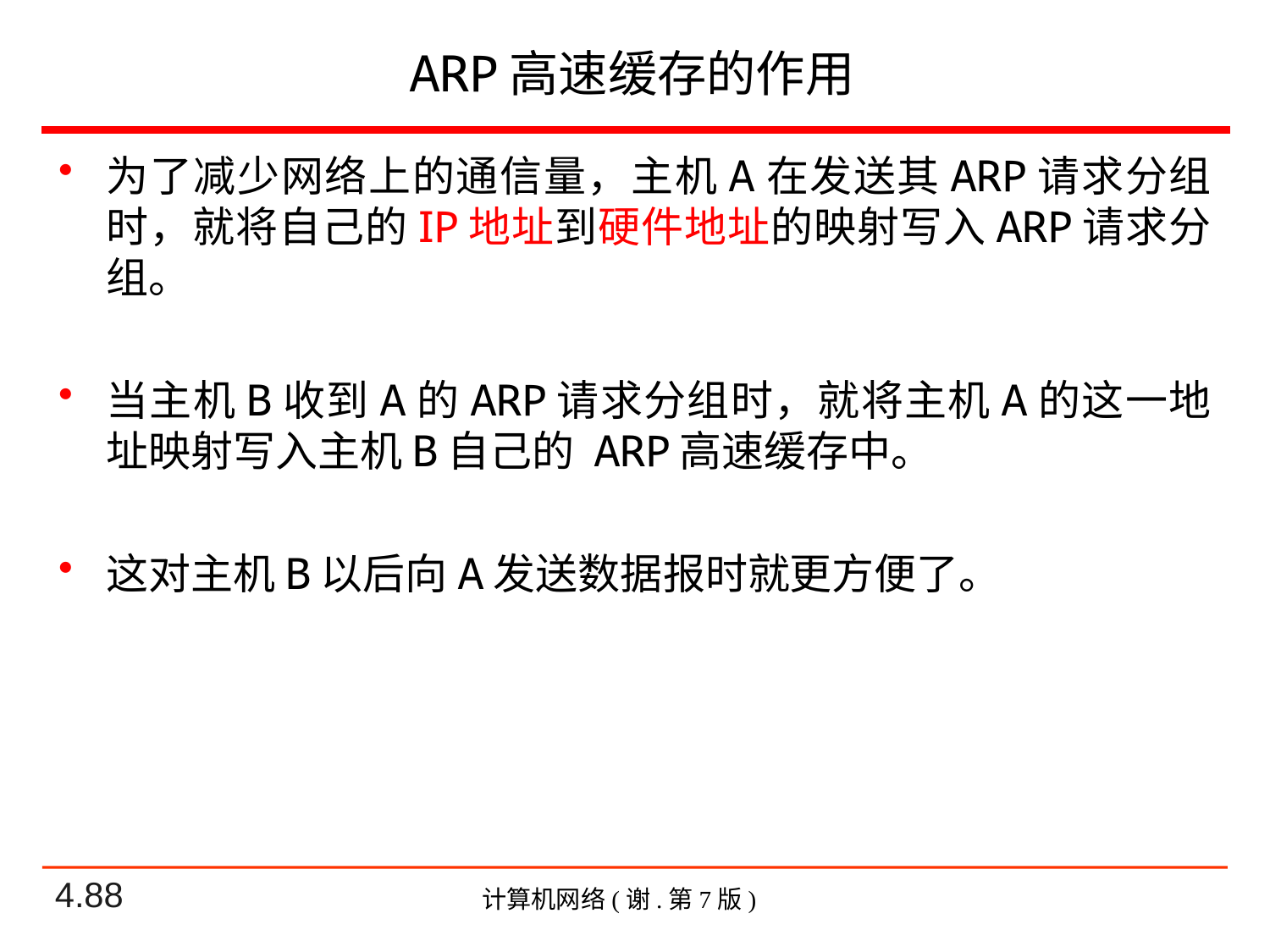

# ARP高速缓存的作用
为了减少网络上的通信量，主机A在发送其ARP请求分组时，就将自己的IP地址到硬件地址的映射写入ARP请求分组。

当主机B收到A的ARP请求分组时，就将主机A的这一地址映射写入主机B自己的 ARP高速缓存中。

这对主机B以后向A发送数据报时就更方便了。